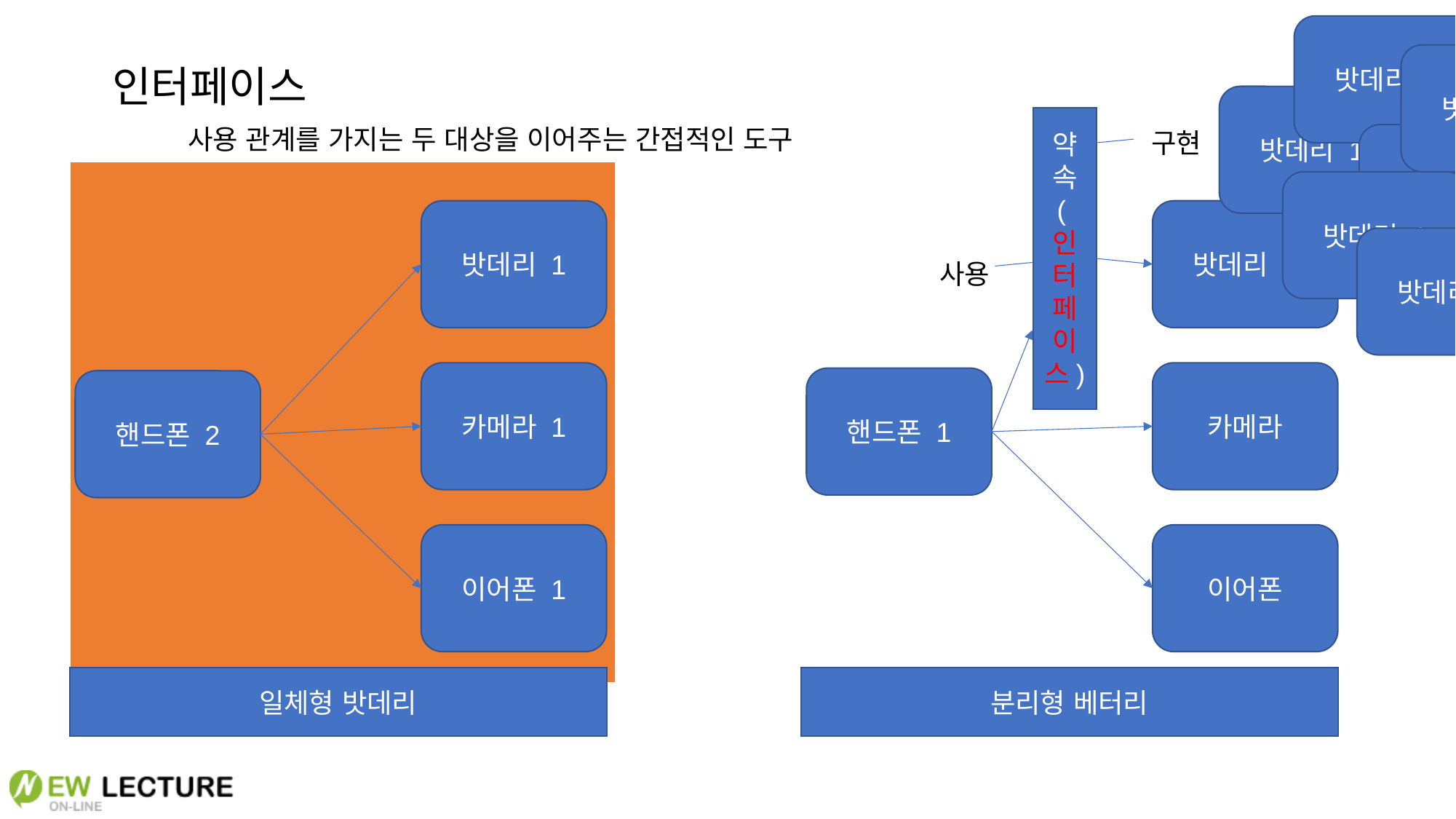

밧데리 1
밧데리 1
인터페이스
밧데리 1
약속
(인터페이스)
사용 관계를 가지는 두 대상을 이어주는 간접적인 도구
구현
밧데리 1

밧데리 1
밧데리 1
밧데리 1
밧데리 1
사용
카메라 1
카메라
핸드폰 1
핸드폰 2
이어폰 1
이어폰
일체형 밧데리
분리형 베터리